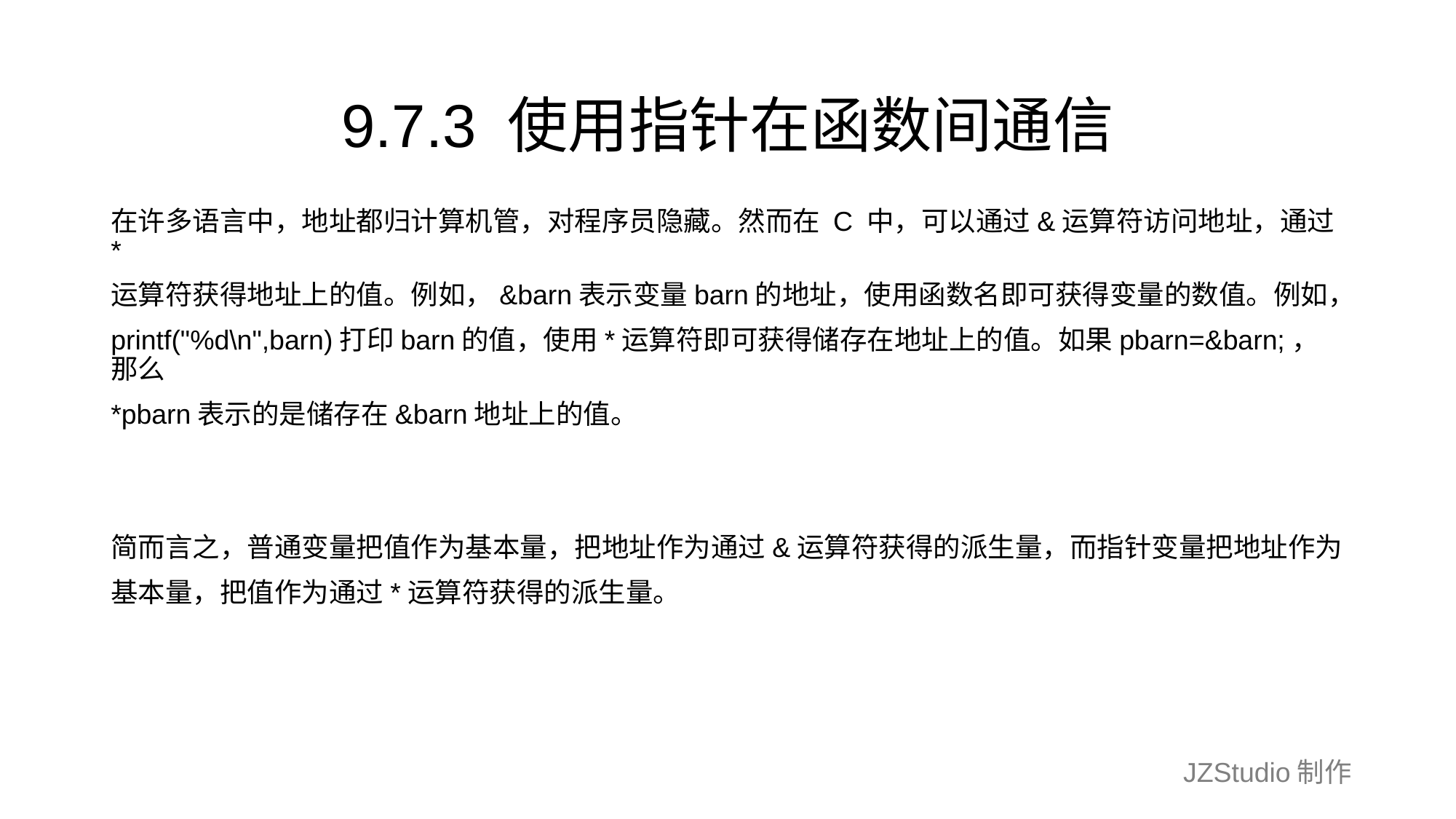

# 9.7.3 使用指针在函数间通信
在许多语言中，地址都归计算机管，对程序员隐藏。然而在 C 中，可以通过&运算符访问地址，通过*
运算符获得地址上的值。例如，&barn表示变量barn的地址，使用函数名即可获得变量的数值。例如，
printf("%d\n",barn)打印barn的值，使用*运算符即可获得储存在地址上的值。如果pbarn=&barn;，那么
*pbarn表示的是储存在&barn地址上的值。

简而言之，普通变量把值作为基本量，把地址作为通过&运算符获得的派生量，而指针变量把地址作为
基本量，把值作为通过*运算符获得的派生量。